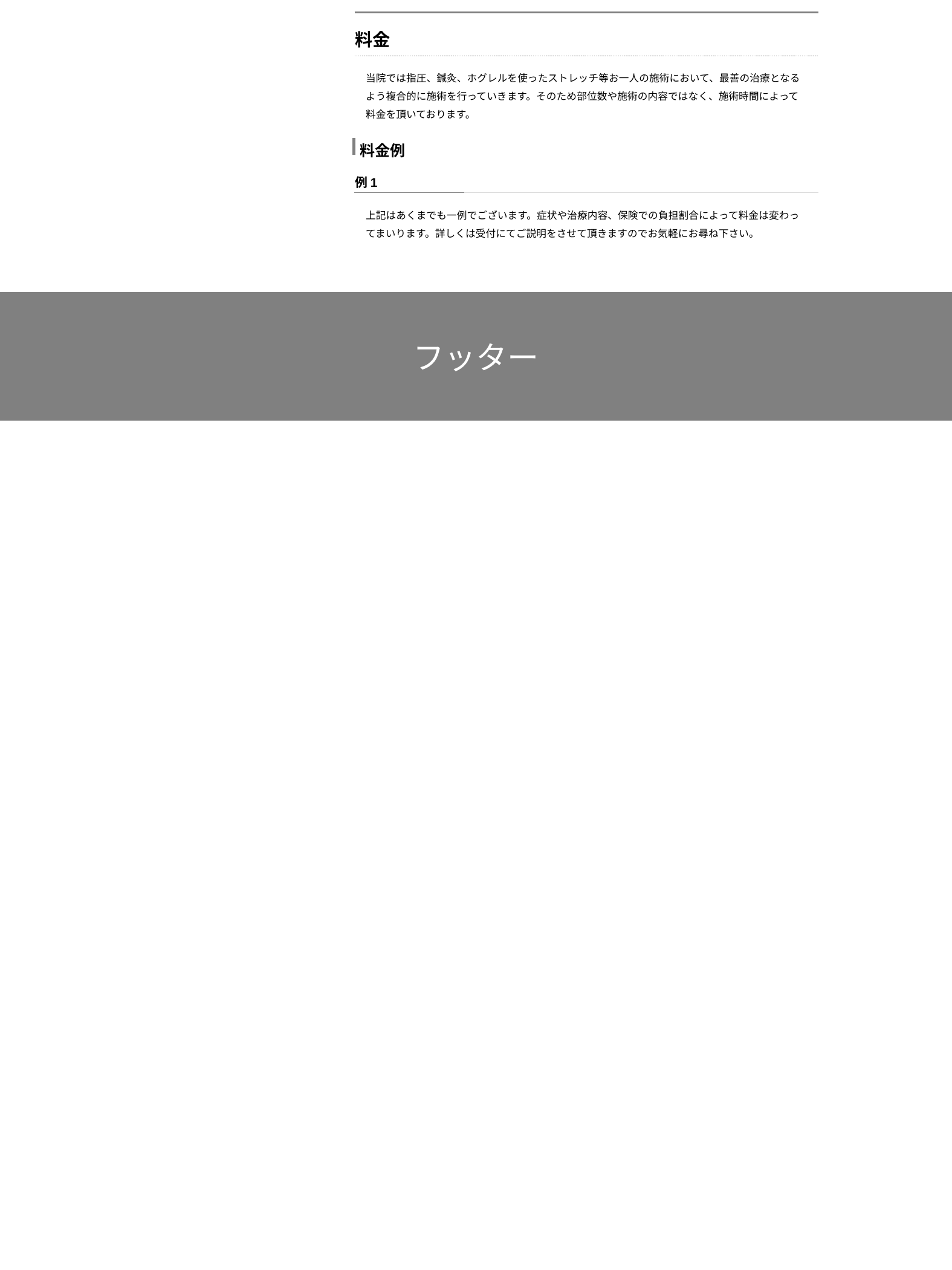

料金
当院では指圧、鍼灸、ホグレルを使ったストレッチ等お一人の施術において、最善の治療となるよう複合的に施術を行っていきます。そのため部位数や施術の内容ではなく、施術時間によって料金を頂いております。
料金例
例1
上記はあくまでも一例でございます。症状や治療内容、保険での負担割合によって料金は変わってまいります。詳しくは受付にてご説明をさせて頂きますのでお気軽にお尋ね下さい。
フッター